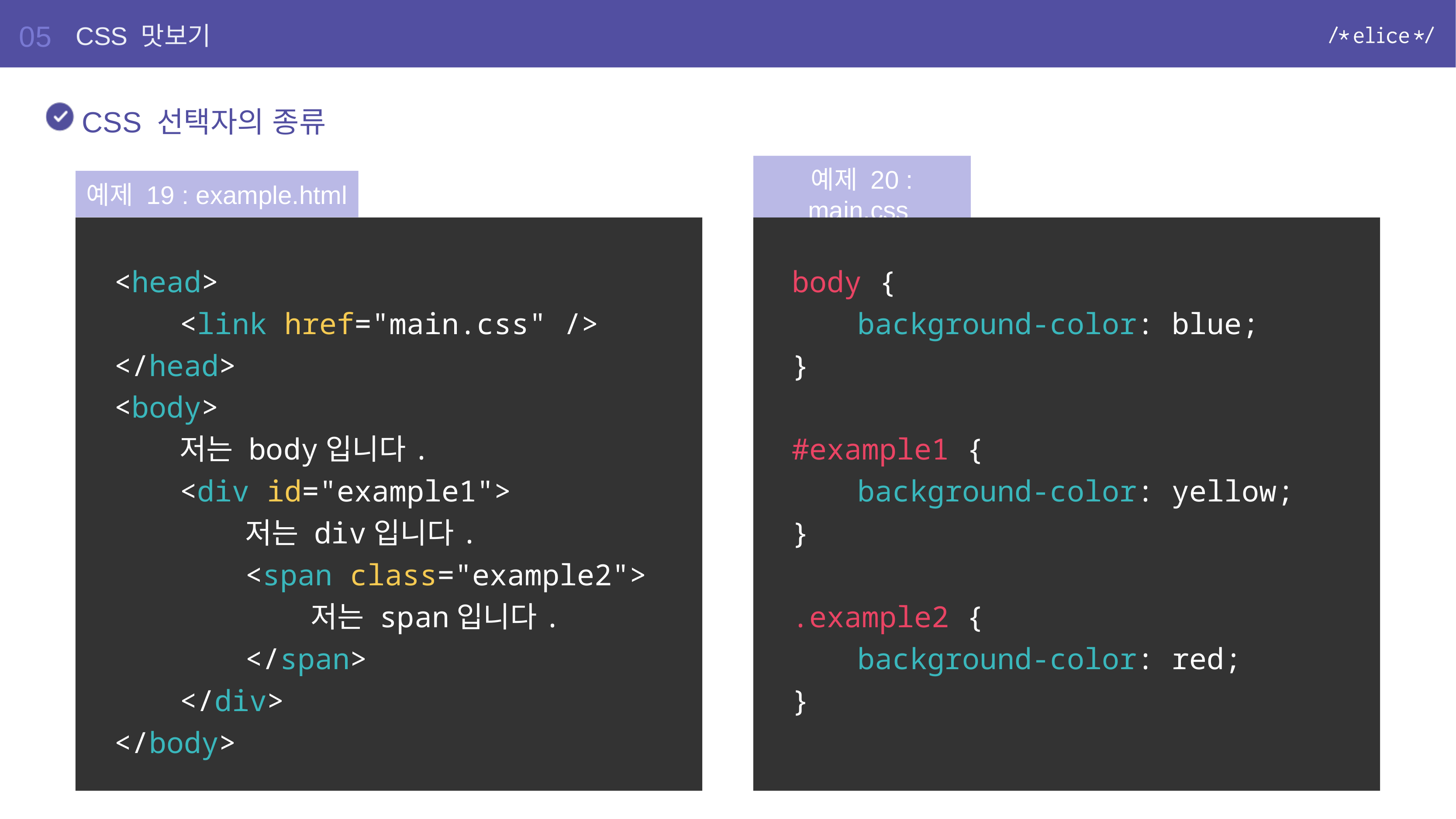

05
CSS 맛보기
CSS 선택자의 종류
예제 19 : example.html
예제 20 : main.css
<head>
	<link href="main.css" />
</head>
<body>
	저는 body입니다.
	<div id="example1">
		저는 div입니다.
		<span class="example2">
			저는 span입니다.
		</span>
	</div>
</body>
body {
	background-color: blue;
}

#example1 {
	background-color: yellow;
}

.example2 {
	background-color: red;
}